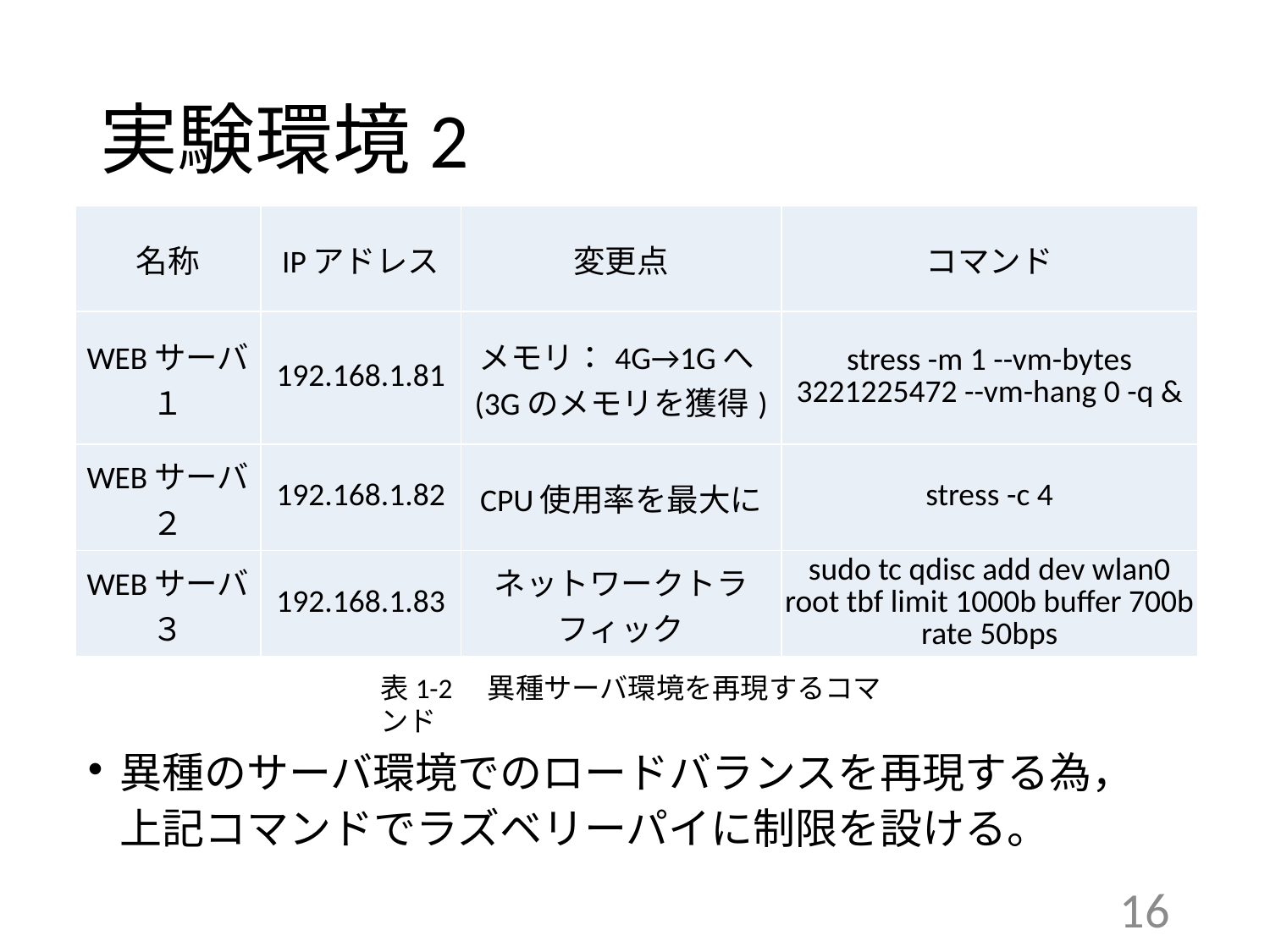

# 実験環境2
| 名称 | IPアドレス | 変更点 | コマンド |
| --- | --- | --- | --- |
| WEBサーバ１ | 192.168.1.81 | メモリ：4G→1Gへ(3Gのメモリを獲得) | stress -m 1 --vm-bytes 3221225472 --vm-hang 0 -q & |
| WEBサーバ２ | 192.168.1.82 | CPU使用率を最大に | stress -c 4 |
| WEBサーバ３ | 192.168.1.83 | ネットワークトラフィック | sudo tc qdisc add dev wlan0 root tbf limit 1000b buffer 700b rate 50bps |
表1-2　異種サーバ環境を再現するコマンド
異種のサーバ環境でのロードバランスを再現する為，上記コマンドでラズベリーパイに制限を設ける。
16